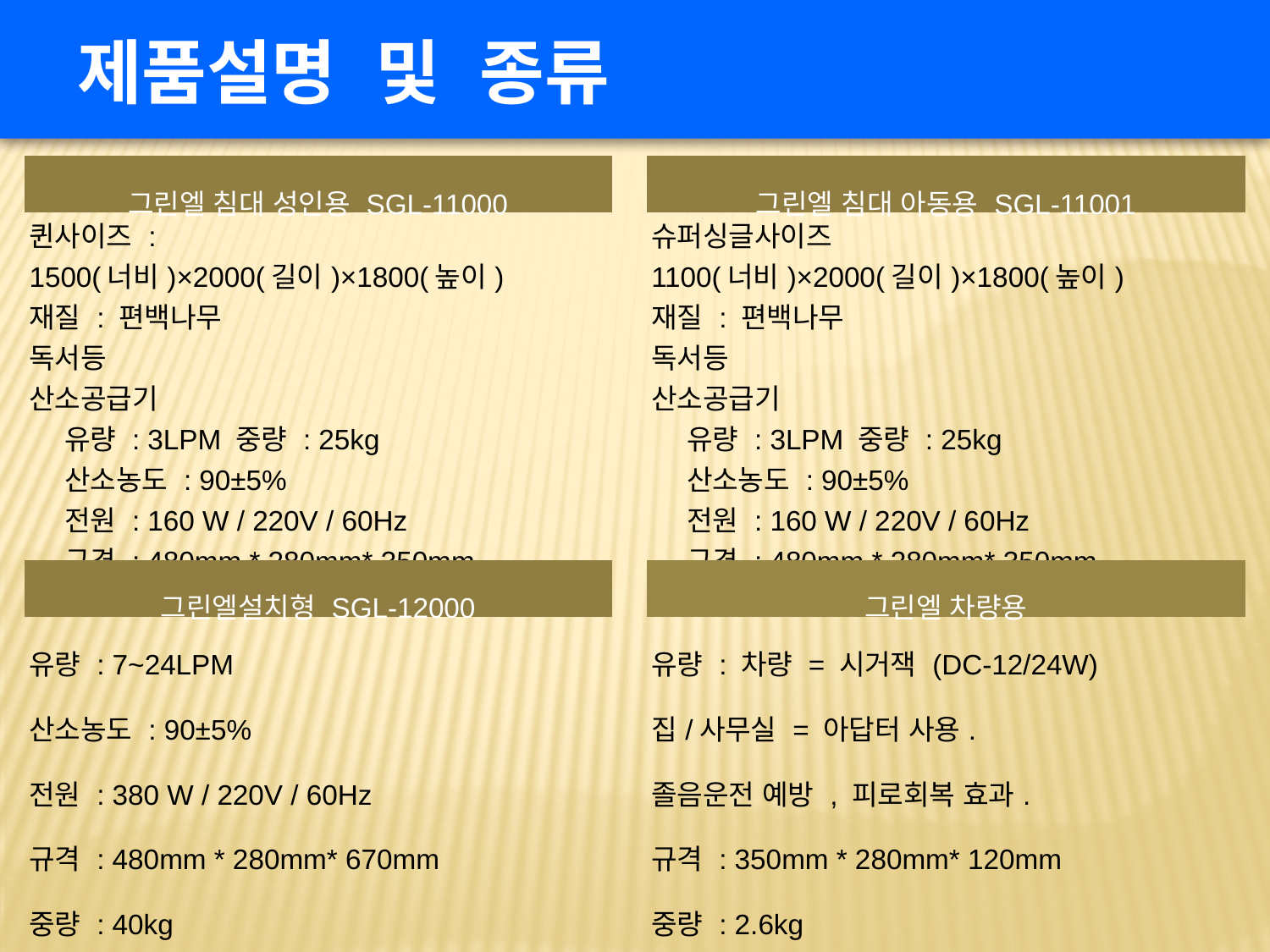

제품설명  및  종류

| 그린엘 침대 성인용 SGL-11000 |  | 그린엘 침대 아동용 SGL-11001 |
| --- | --- | --- |
| 퀸사이즈 : 1500(너비)×2000(길이)×1800(높이) 재질 : 편백나무 독서등 산소공급기 유량 : 3LPM 중량 : 25kg 산소농도 : 90±5% 전원 : 160 W / 220V / 60Hz 규격 : 480mm \* 280mm\* 350mm |  | 슈퍼싱글사이즈 1100(너비)×2000(길이)×1800(높이) 재질 : 편백나무 독서등 산소공급기 유량 : 3LPM 중량 : 25kg 산소농도 : 90±5% 전원 : 160 W / 220V / 60Hz 규격 : 480mm \* 280mm\* 350mm |
| 그린엘설치형 SGL-12000 |  | 그린엘 차량용 |
| 유량 : 7~24LPM 산소농도 : 90±5% 전원 : 380 W / 220V / 60Hz 규격 : 480mm \* 280mm\* 670mm 중량 : 40kg 버블 : 1~4개 |  | 유량 : 차량 = 시거잭 (DC-12/24W) 집/사무실 = 아답터 사용. 졸음운전 예방 , 피로회복 효과. 규격 : 350mm \* 280mm\* 120mm 중량 : 2.6kg 소음도 : 35 db 이하. |